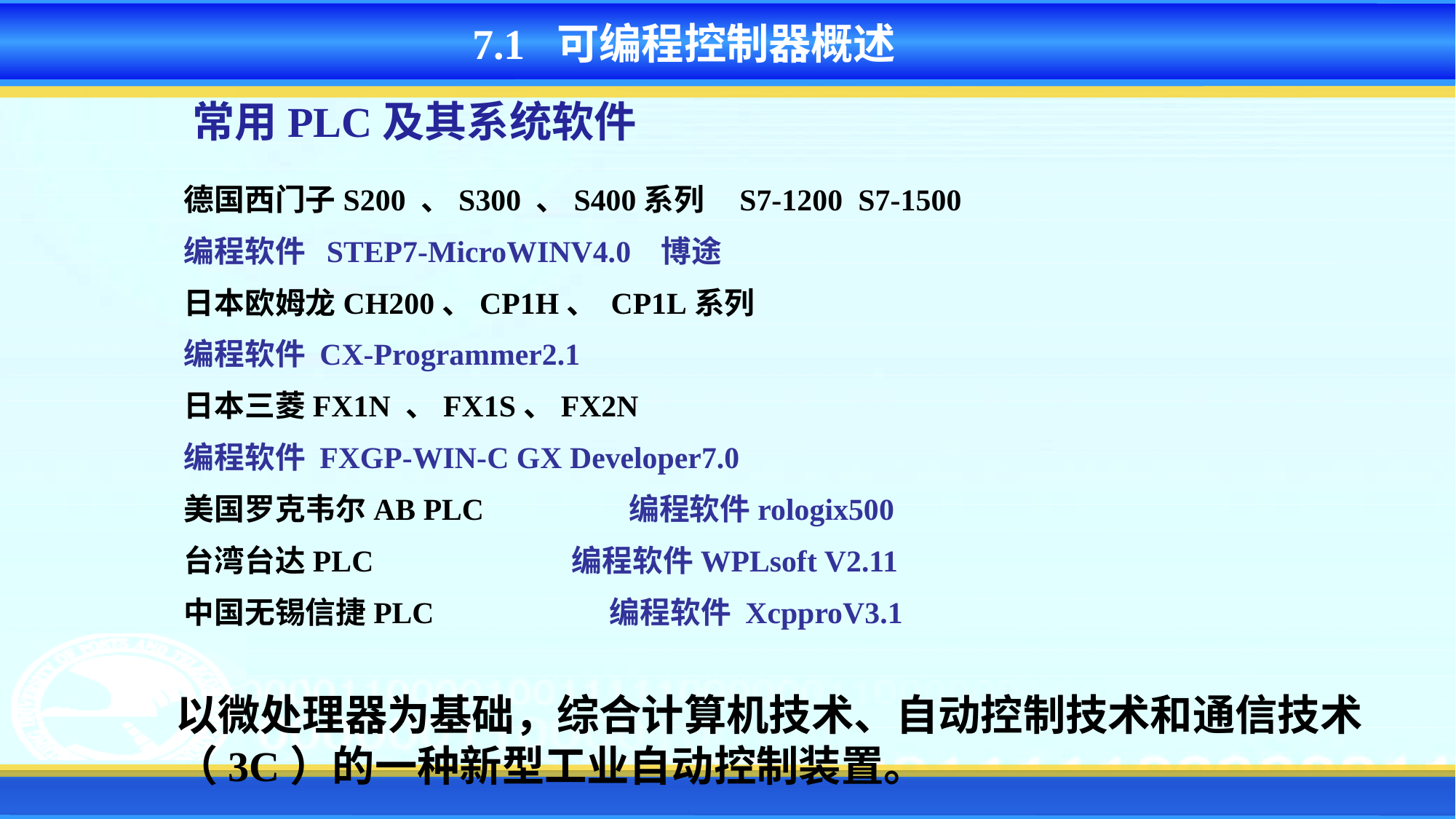

7.1  可编程控制器概述
常用PLC及其系统软件
德国西门子S200 、S300 、S400系列    S7-1200  S7-1500
编程软件  STEP7-MicroWINV4.0   博途
日本欧姆龙CH200、CP1H、 CP1L系列
编程软件 CX-Programmer2.1
日本三菱FX1N 、FX1S、FX2N
编程软件 FXGP-WIN-C GX Developer7.0
美国罗克韦尔AB PLC                  编程软件rologix500
台湾台达PLC                         编程软件WPLsoft V2.11
中国无锡信捷PLC                      编程软件 XcpproV3.1

以微处理器为基础，综合计算机技术、自动控制技术和通信技术（3C）的一种新型工业自动控制装置。